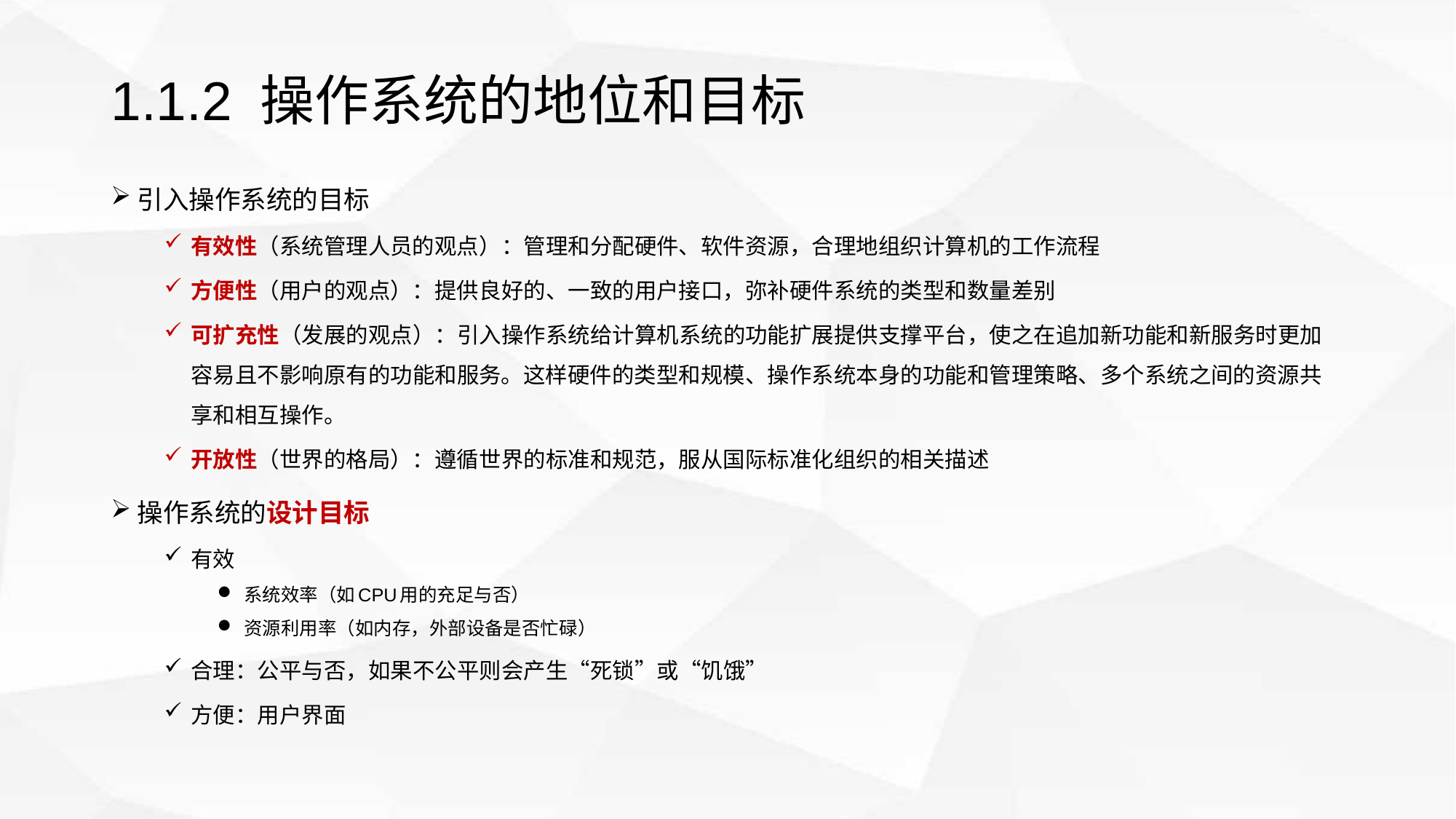

# 1.1.2 操作系统的地位和目标
引入操作系统的目标
有效性（系统管理人员的观点）：管理和分配硬件、软件资源，合理地组织计算机的工作流程
方便性（用户的观点）：提供良好的、一致的用户接口，弥补硬件系统的类型和数量差别
可扩充性（发展的观点）：引入操作系统给计算机系统的功能扩展提供支撑平台，使之在追加新功能和新服务时更加容易且不影响原有的功能和服务。这样硬件的类型和规模、操作系统本身的功能和管理策略、多个系统之间的资源共享和相互操作。
开放性（世界的格局）：遵循世界的标准和规范，服从国际标准化组织的相关描述
操作系统的设计目标
有效
系统效率（如CPU用的充足与否）
资源利用率（如内存，外部设备是否忙碌）
合理：公平与否，如果不公平则会产生“死锁”或“饥饿”
方便：用户界面